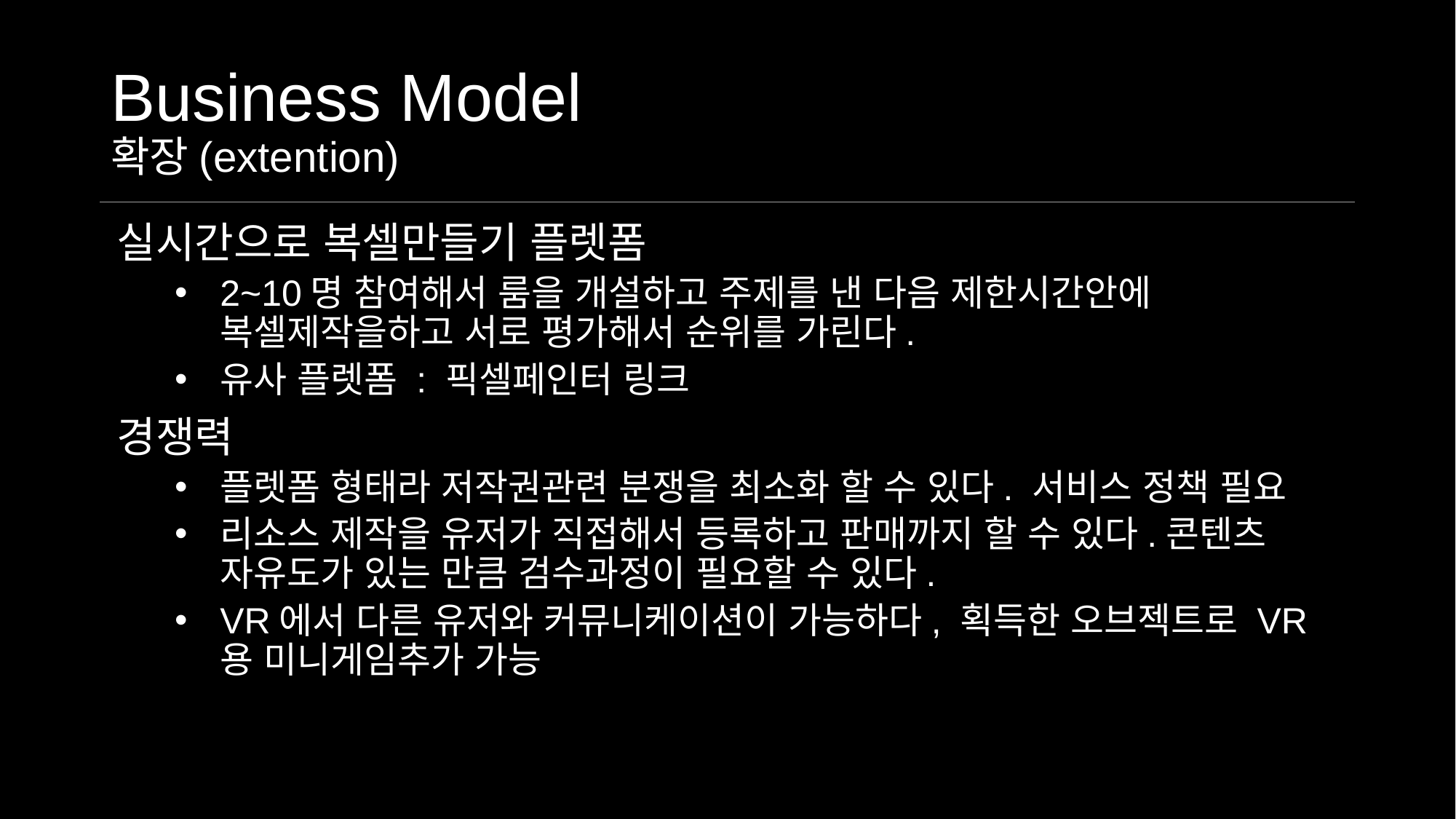

# Business Model 확장(extention)
실시간으로 복셀만들기 플렛폼
2~10명 참여해서 룸을 개설하고 주제를 낸 다음 제한시간안에 복셀제작을하고 서로 평가해서 순위를 가린다.
유사 플렛폼 : 픽셀페인터 링크
경쟁력
플렛폼 형태라 저작권관련 분쟁을 최소화 할 수 있다. 서비스 정책 필요
리소스 제작을 유저가 직접해서 등록하고 판매까지 할 수 있다.콘텐츠 자유도가 있는 만큼 검수과정이 필요할 수 있다.
VR에서 다른 유저와 커뮤니케이션이 가능하다, 획득한 오브젝트로 VR용 미니게임추가 가능